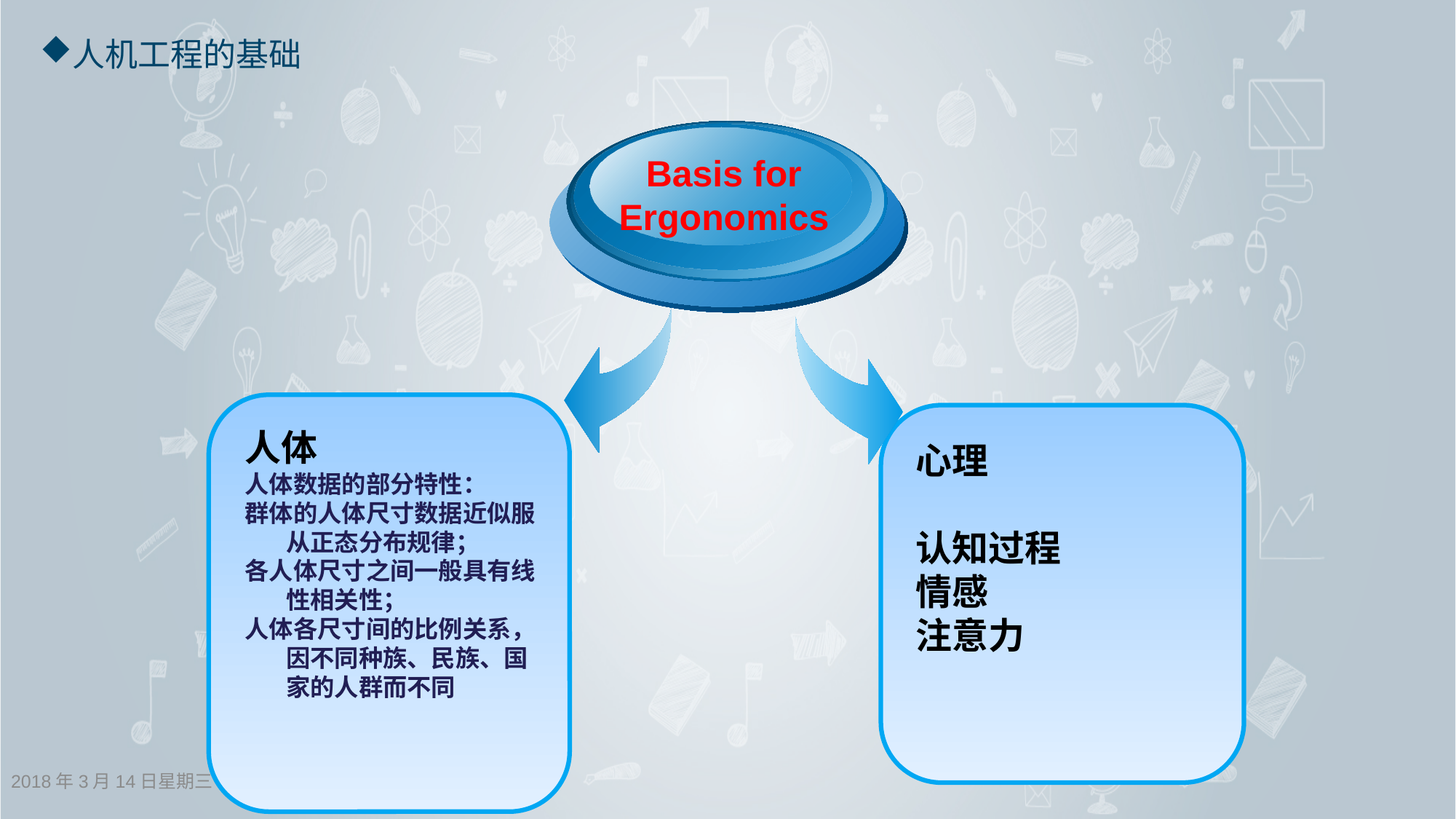

# 人机工程的基础

Basis for
Ergonomics

人体
人体数据的部分特性：
群体的人体尺寸数据近似服从正态分布规律；
各人体尺寸之间一般具有线性相关性；
人体各尺寸间的比例关系，因不同种族、民族、国家的人群而不同

心理

认知过程
情感
注意力
2018年3月14日星期三
97